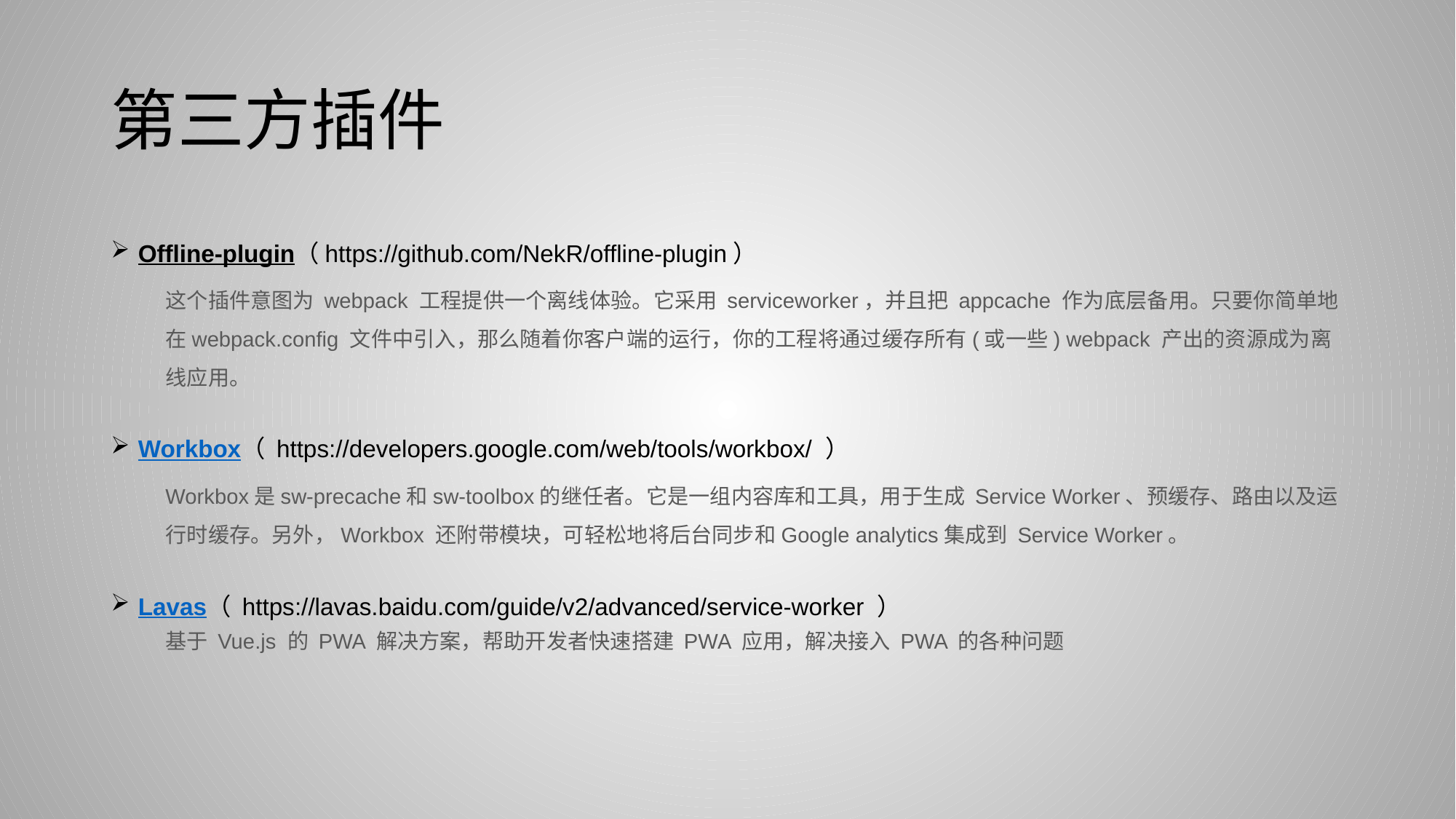

# 第三方插件
Offline-plugin（https://github.com/NekR/offline-plugin）
这个插件意图为 webpack 工程提供一个离线体验。它采用 serviceworker，并且把 appcache 作为底层备用。只要你简单地在webpack.config 文件中引入，那么随着你客户端的运行，你的工程将通过缓存所有(或一些) webpack 产出的资源成为离线应用。
Workbox（ https://developers.google.com/web/tools/workbox/ ）
Workbox是sw-precache和sw-toolbox的继任者。它是一组内容库和工具，用于生成 Service Worker、预缓存、路由以及运行时缓存。另外，Workbox 还附带模块，可轻松地将后台同步和Google analytics集成到 Service Worker。
Lavas（ https://lavas.baidu.com/guide/v2/advanced/service-worker ）
基于 Vue.js 的 PWA 解决方案，帮助开发者快速搭建 PWA 应用，解决接入 PWA 的各种问题